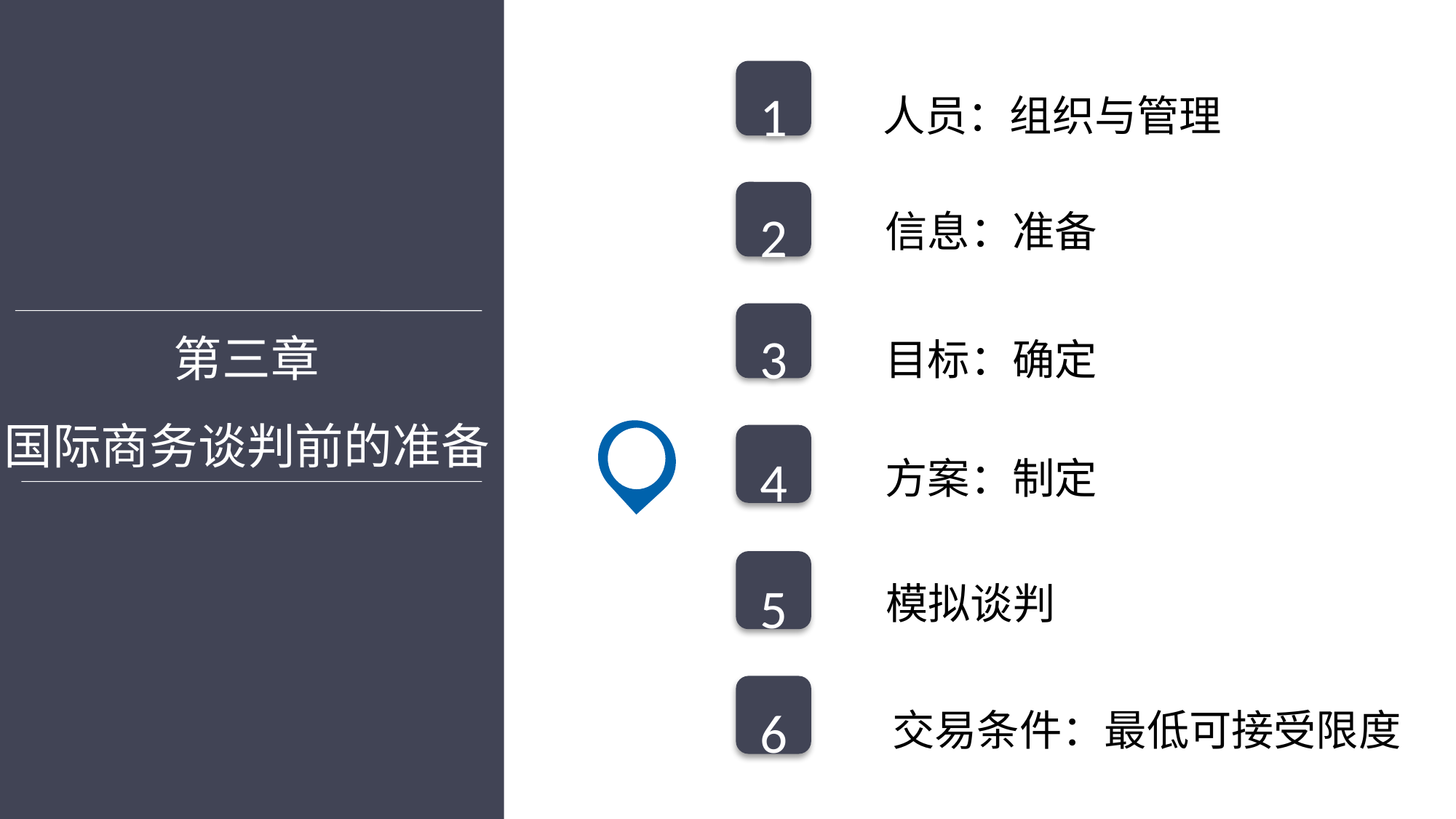

人员：组织与管理
1
信息：准备
2
第三章
国际商务谈判前的准备
目标：确定
3

方案：制定
4
模拟谈判
5
交易条件：最低可接受限度
6